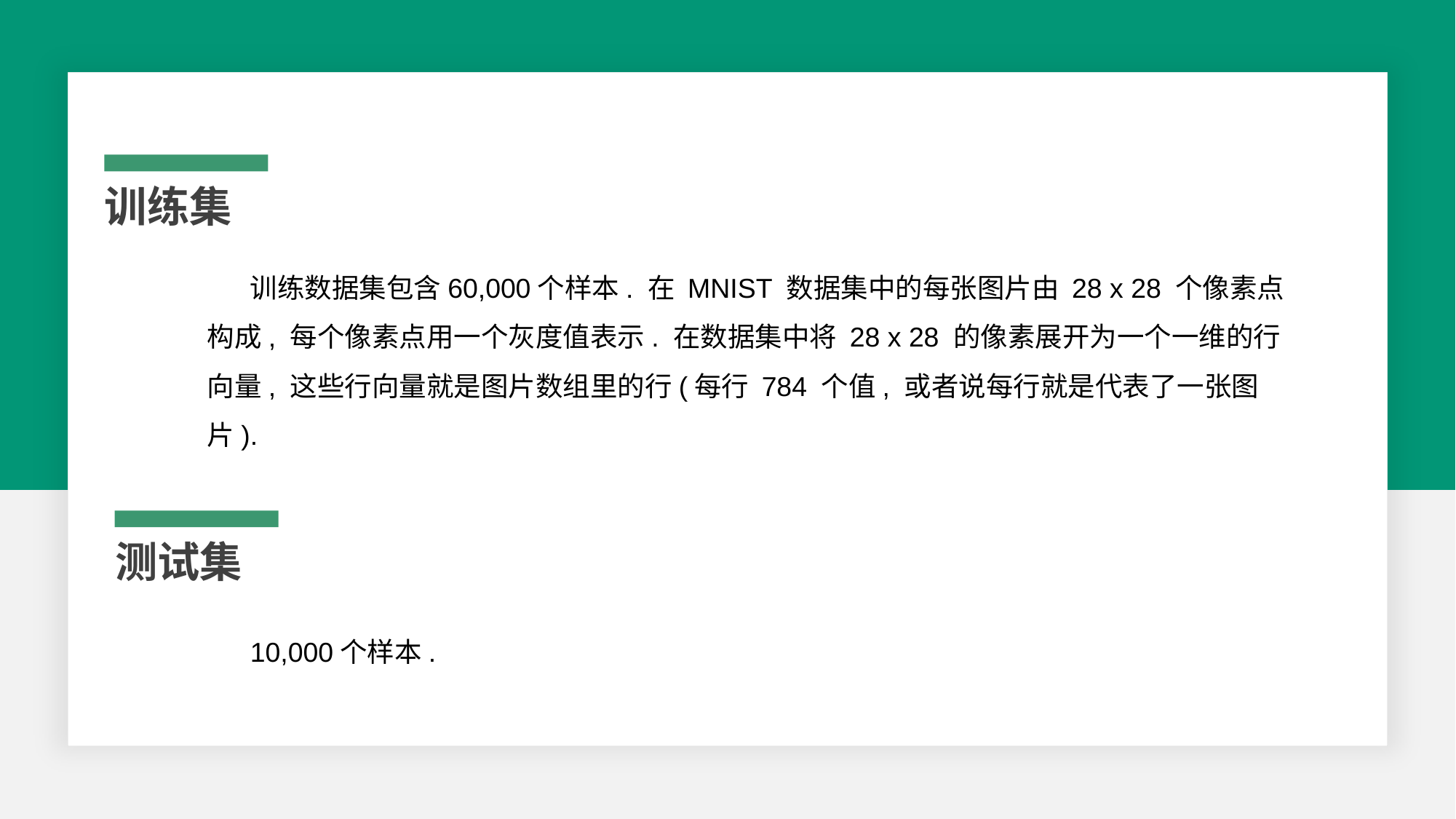

训练集
训练数据集包含60,000个样本. 在 MNIST 数据集中的每张图片由 28 x 28 个像素点构成, 每个像素点用一个灰度值表示. 在数据集中将 28 x 28 的像素展开为一个一维的行向量, 这些行向量就是图片数组里的行(每行 784 个值, 或者说每行就是代表了一张图片).

测试集
10,000个样本.